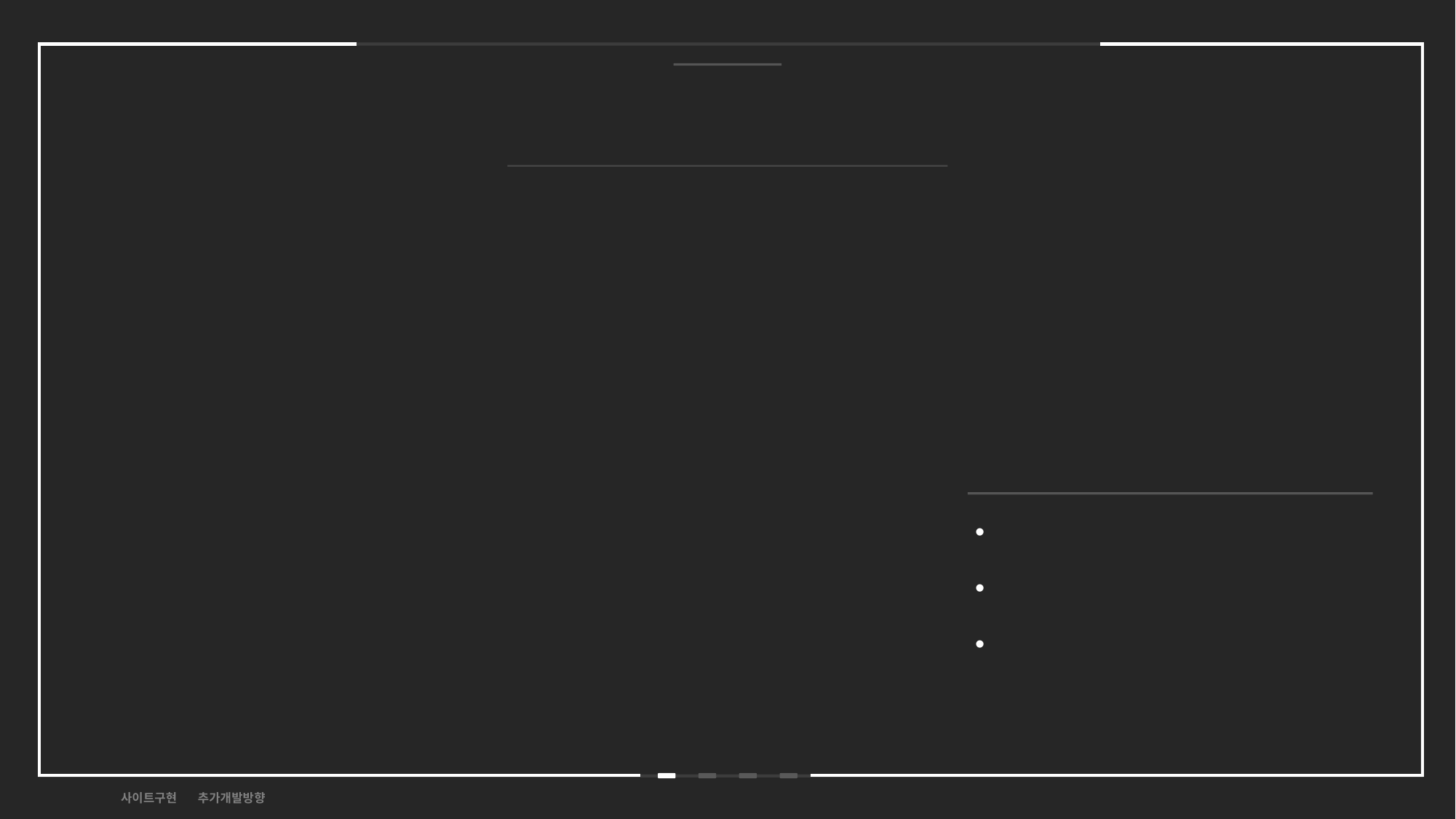

기획의도
# 기획 의도
사이트 분석
개발 방향
디자인 참고

기획의도      사이트구현      추가개발방향
3